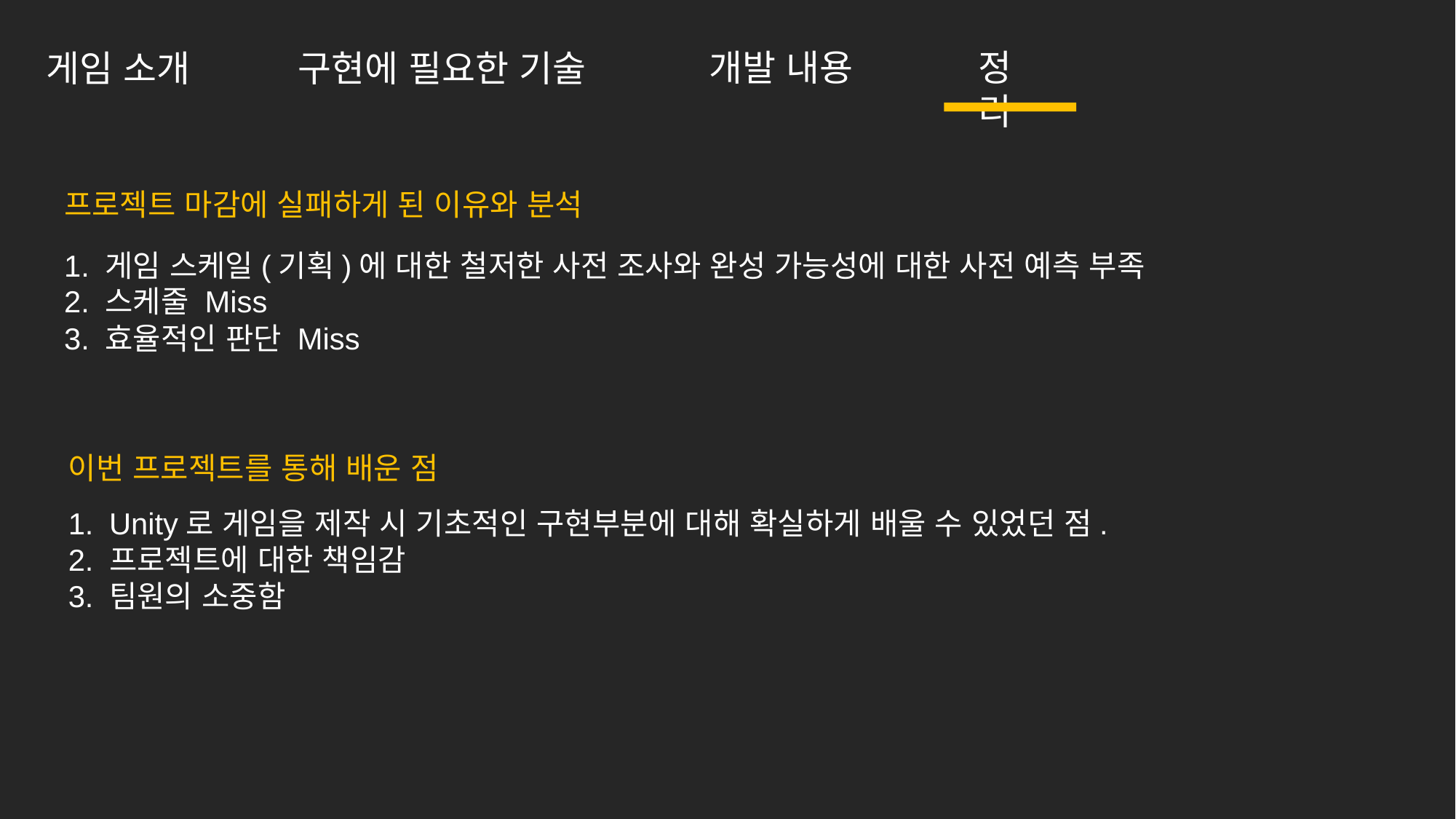

개발 내용
정리
구현에 필요한 기술
게임 소개

프로젝트 마감에 실패하게 된 이유와 분석
게임 스케일(기획)에 대한 철저한 사전 조사와 완성 가능성에 대한 사전 예측 부족
스케줄 Miss
효율적인 판단 Miss
이번 프로젝트를 통해 배운 점
Unity로 게임을 제작 시 기초적인 구현부분에 대해 확실하게 배울 수 있었던 점.
프로젝트에 대한 책임감
팀원의 소중함